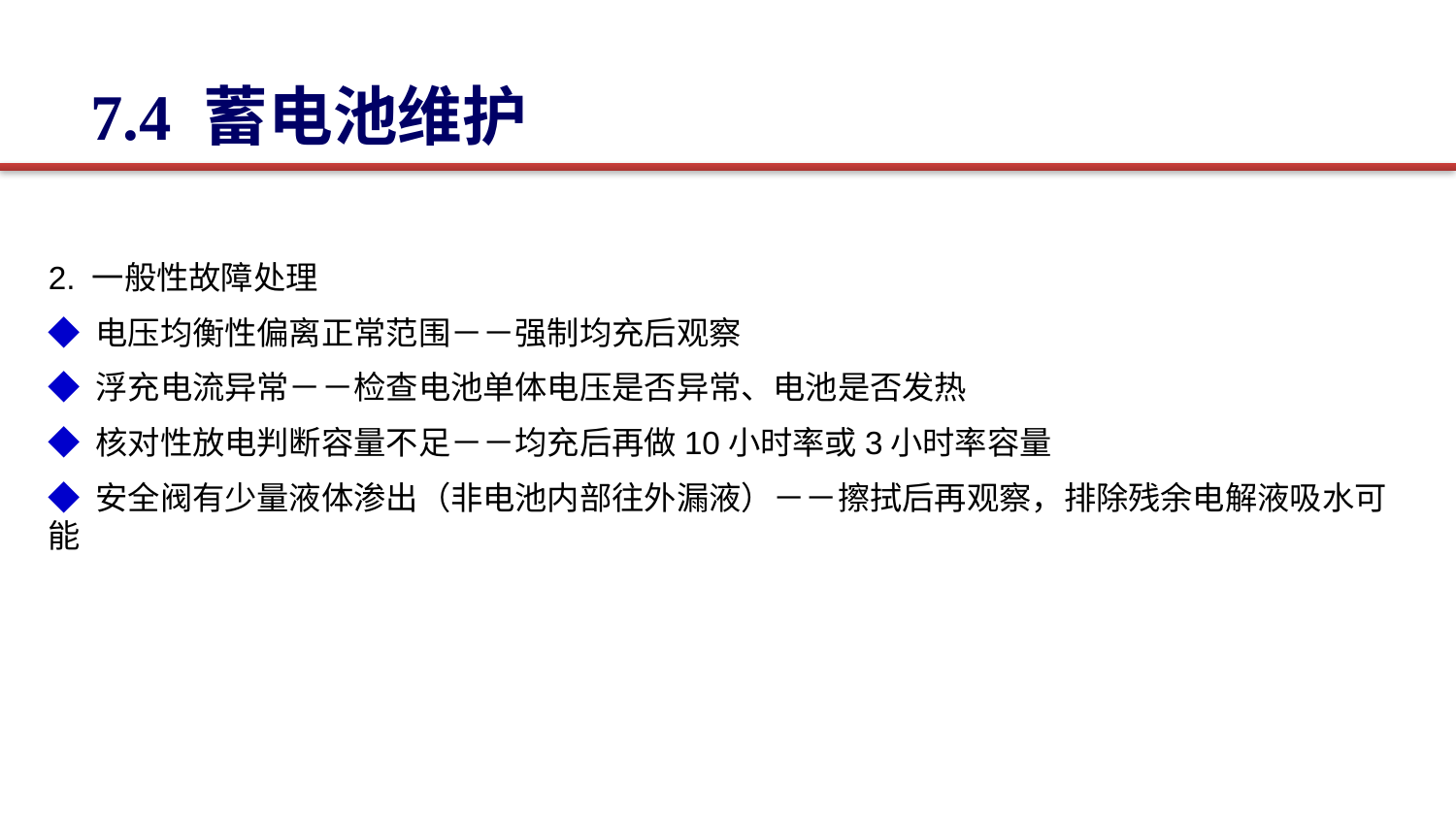

7.4 蓄电池维护

2. 一般性故障处理
◆ 电压均衡性偏离正常范围－－强制均充后观察
◆ 浮充电流异常－－检查电池单体电压是否异常、电池是否发热
◆ 核对性放电判断容量不足－－均充后再做10小时率或3小时率容量
◆ 安全阀有少量液体渗出（非电池内部往外漏液）－－擦拭后再观察，排除残余电解液吸水可能